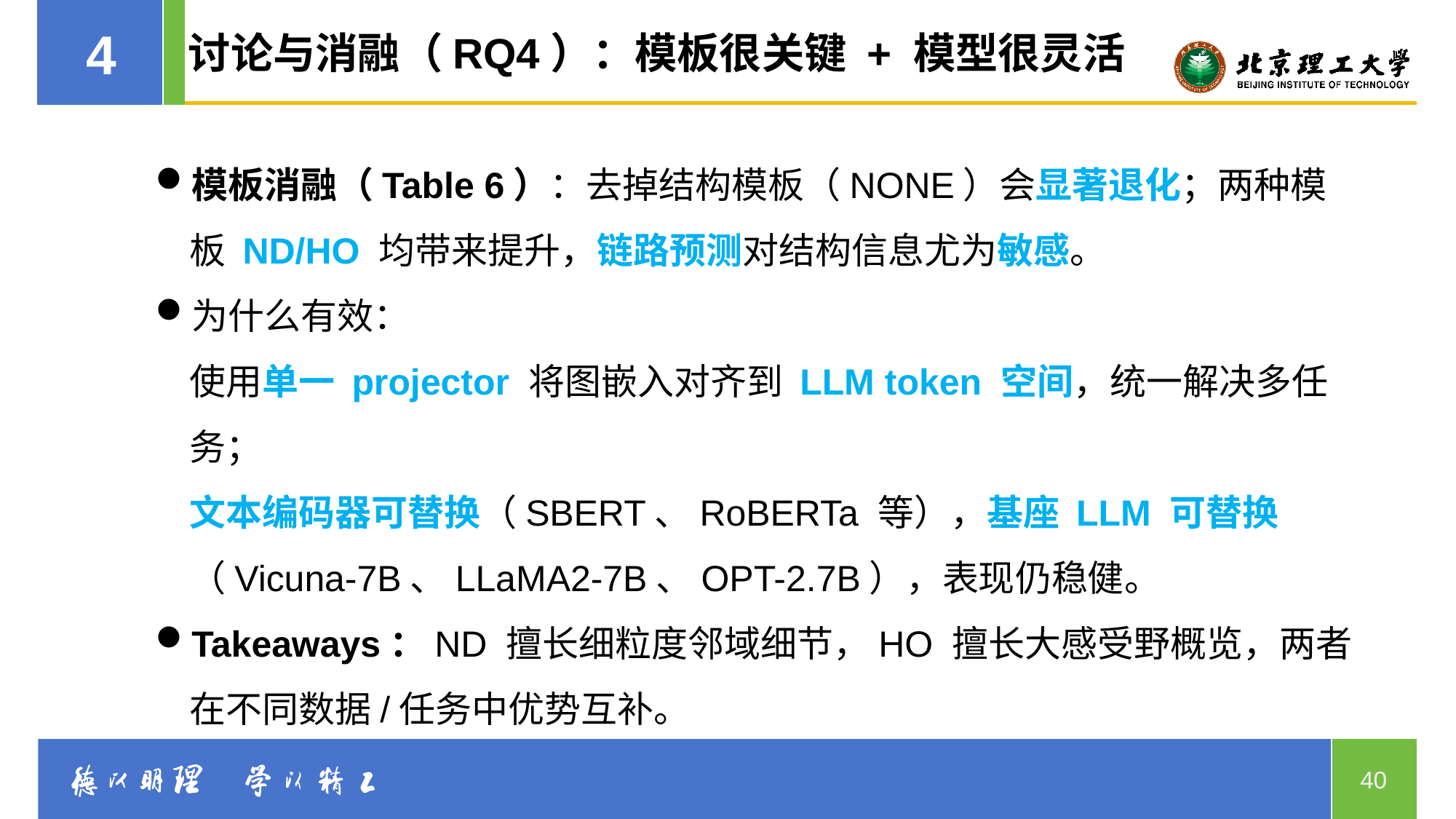

4
讨论与消融（RQ4）：模板很关键 + 模型很灵活
模板消融（Table 6）：去掉结构模板（NONE）会显著退化；两种模板 ND/HO 均带来提升，链路预测对结构信息尤为敏感。
为什么有效：
使用单一 projector 将图嵌入对齐到 LLM token 空间，统一解决多任务；
文本编码器可替换（SBERT、RoBERTa 等），基座 LLM 可替换（Vicuna-7B、LLaMA2-7B、OPT-2.7B），表现仍稳健。
Takeaways：ND 擅长细粒度邻域细节，HO 擅长大感受野概览，两者在不同数据/任务中优势互补。